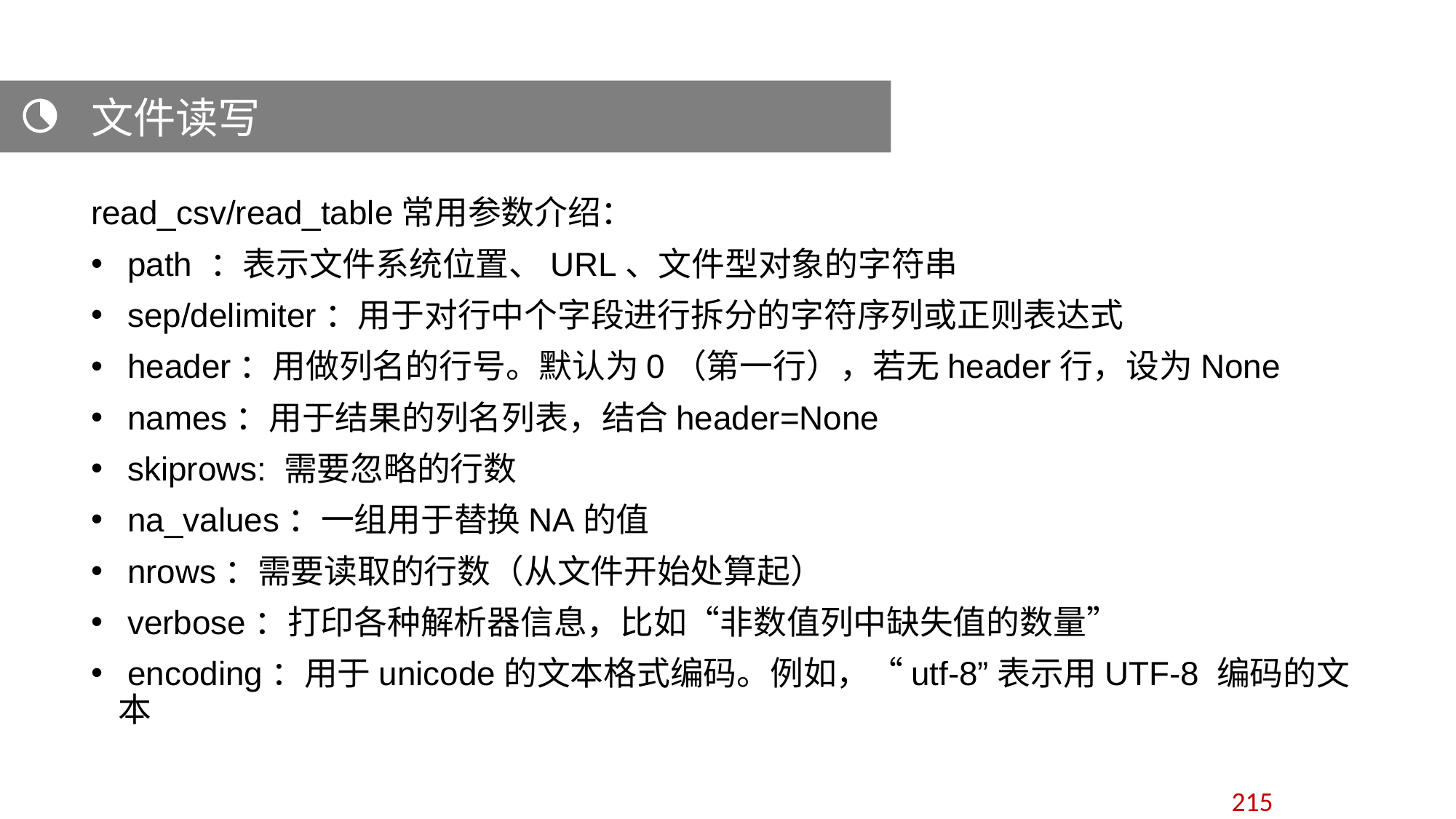

文件读写

read_csv/read_table常用参数介绍：
 path ：表示文件系统位置、URL、文件型对象的字符串
 sep/delimiter：用于对行中个字段进行拆分的字符序列或正则表达式
 header：用做列名的行号。默认为0（第一行），若无header行，设为None
 names：用于结果的列名列表，结合header=None
 skiprows: 需要忽略的行数
 na_values：一组用于替换NA的值
 nrows：需要读取的行数（从文件开始处算起）
 verbose：打印各种解析器信息，比如“非数值列中缺失值的数量”
 encoding：用于unicode的文本格式编码。例如，“utf-8”表示用UTF-8 编码的文本

215